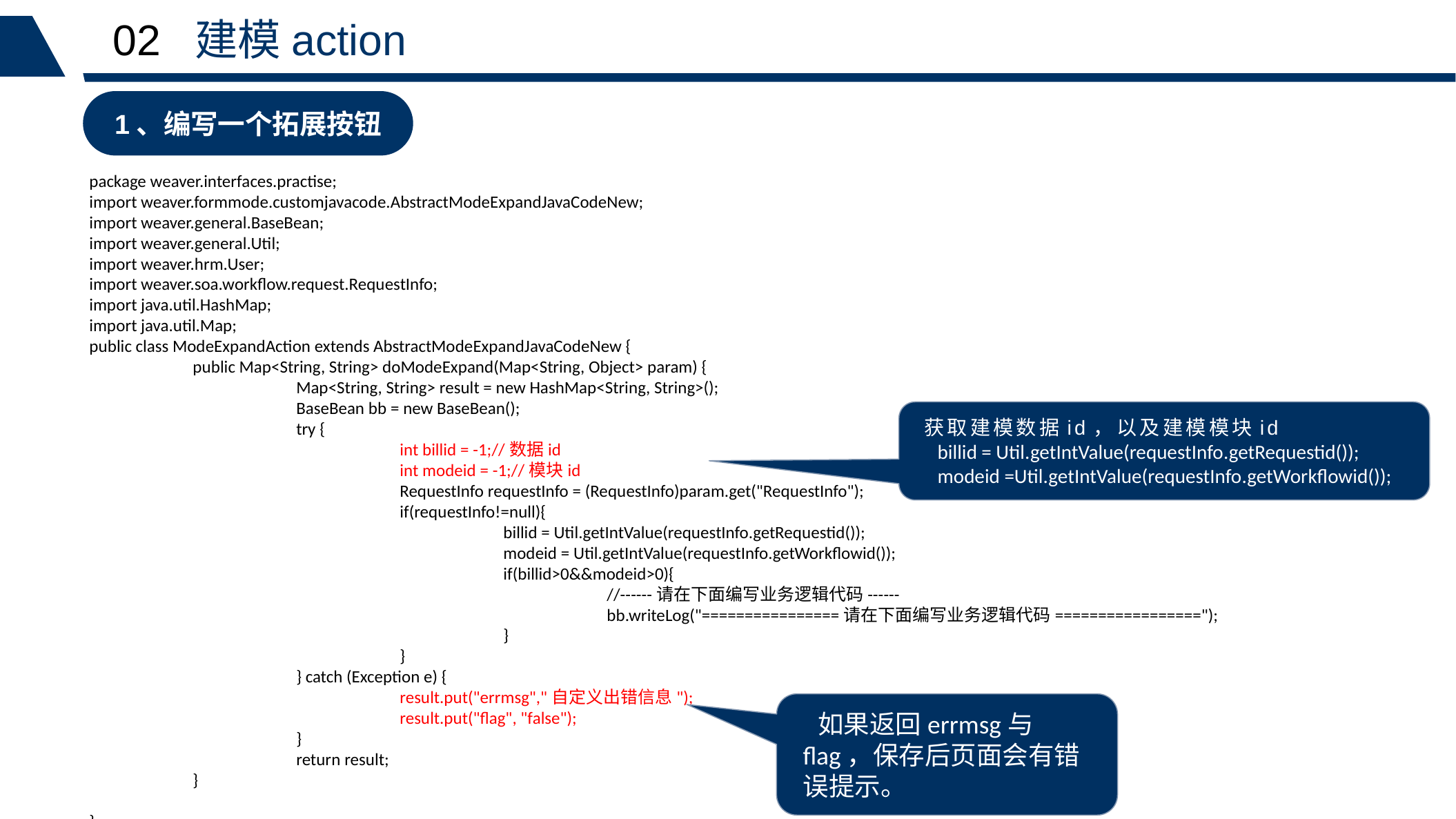

02  建模action

1、编写一个拓展按钮
package weaver.interfaces.practise;
import weaver.formmode.customjavacode.AbstractModeExpandJavaCodeNew;
import weaver.general.BaseBean;
import weaver.general.Util;
import weaver.hrm.User;
import weaver.soa.workflow.request.RequestInfo;
import java.util.HashMap;
import java.util.Map;
public class ModeExpandAction extends AbstractModeExpandJavaCodeNew {
	public Map<String, String> doModeExpand(Map<String, Object> param) {
		Map<String, String> result = new HashMap<String, String>();
		BaseBean bb = new BaseBean();
		try {
			int billid = -1;//数据id
			int modeid = -1;//模块id
			RequestInfo requestInfo = (RequestInfo)param.get("RequestInfo");
			if(requestInfo!=null){
				billid = Util.getIntValue(requestInfo.getRequestid());
				modeid = Util.getIntValue(requestInfo.getWorkflowid());
				if(billid>0&&modeid>0){
					//------请在下面编写业务逻辑代码------
					bb.writeLog("================请在下面编写业务逻辑代码=================");
				}
			}
		} catch (Exception e) {
			result.put("errmsg","自定义出错信息");
			result.put("flag", "false");
		}
		return result;
	}

}
获取建模数据id，以及建模模块id
   billid = Util.getIntValue(requestInfo.getRequestid());
   modeid =Util.getIntValue(requestInfo.getWorkflowid());
 如果返回errmsg与flag，保存后页面会有错误提示。